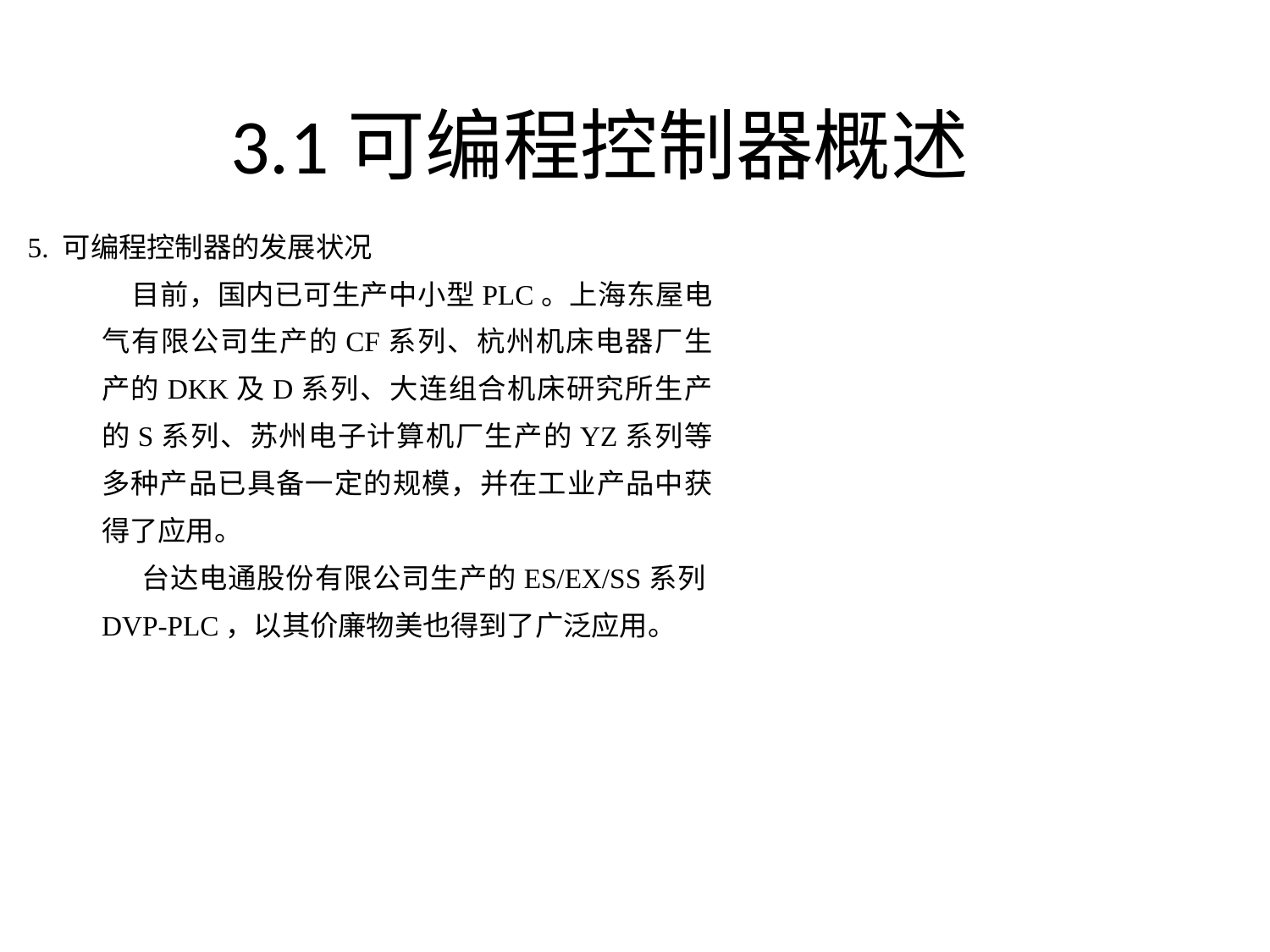

# 3.1可编程控制器概述
5. 可编程控制器的发展状况
              目前，国内已可生产中小型PLC。上海东屋电气有限公司生产的CF系列、杭州机床电器厂生产的DKK及D系列、大连组合机床研究所生产的S系列、苏州电子计算机厂生产的YZ系列等多种产品已具备一定的规模，并在工业产品中获得了应用。
               台达电通股份有限公司生产的ES/EX/SS系列DVP-PLC，以其价廉物美也得到了广泛应用。